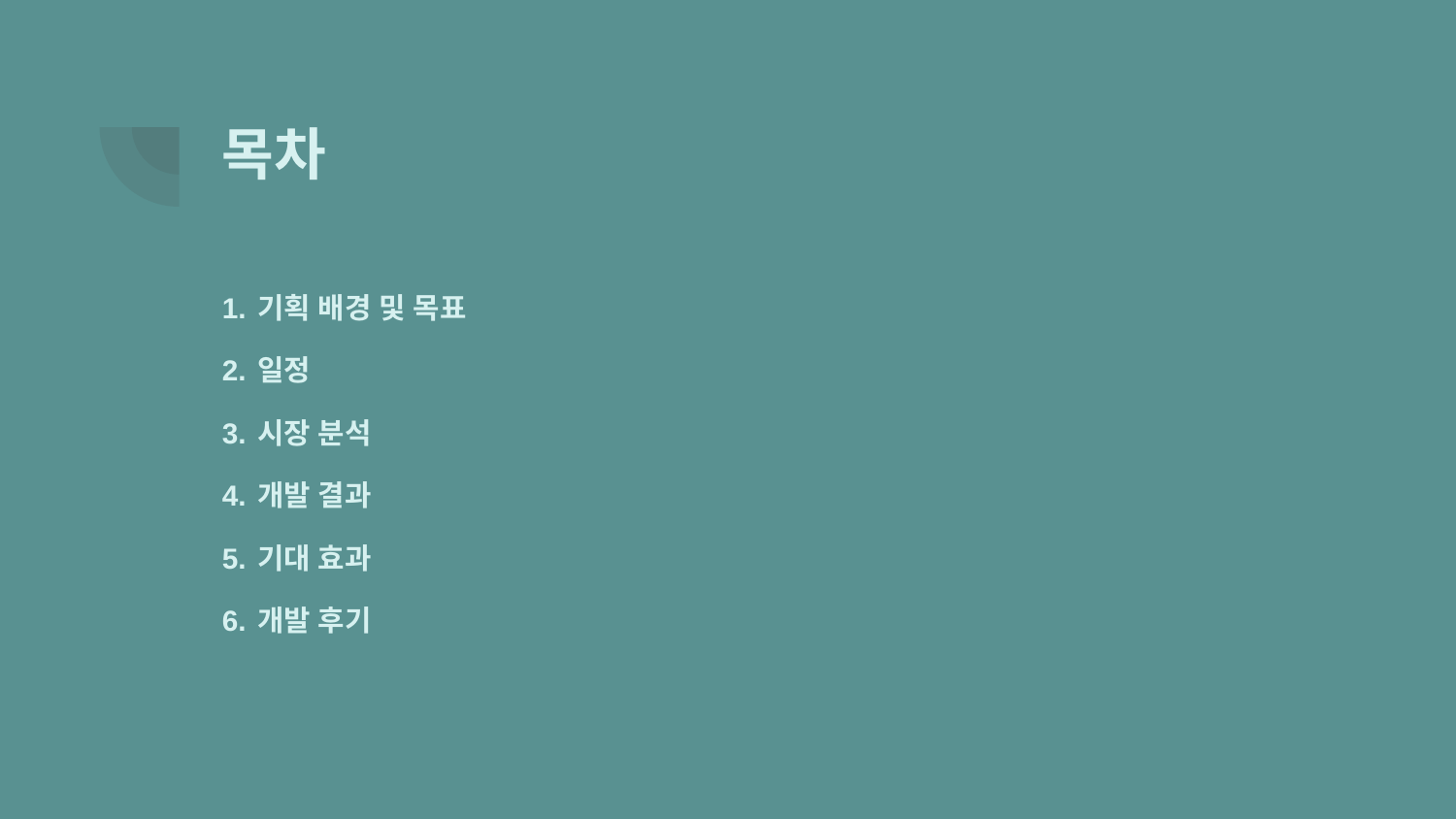

# 목차
1. 기획 배경 및 목표
2. 일정
3. 시장 분석
4. 개발 결과
5. 기대 효과
6. 개발 후기